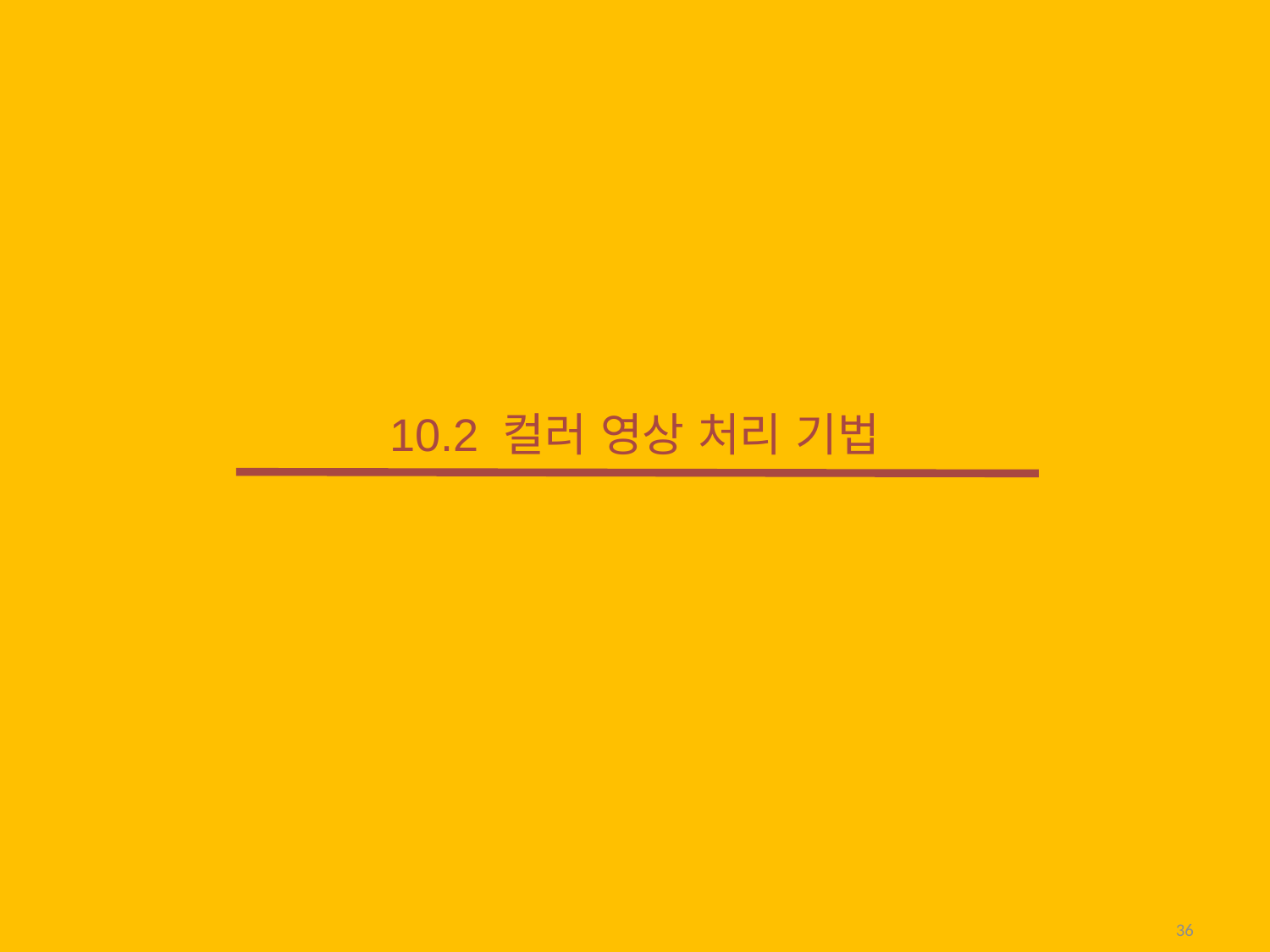

# 10.2 컬러 영상 처리 기법
36